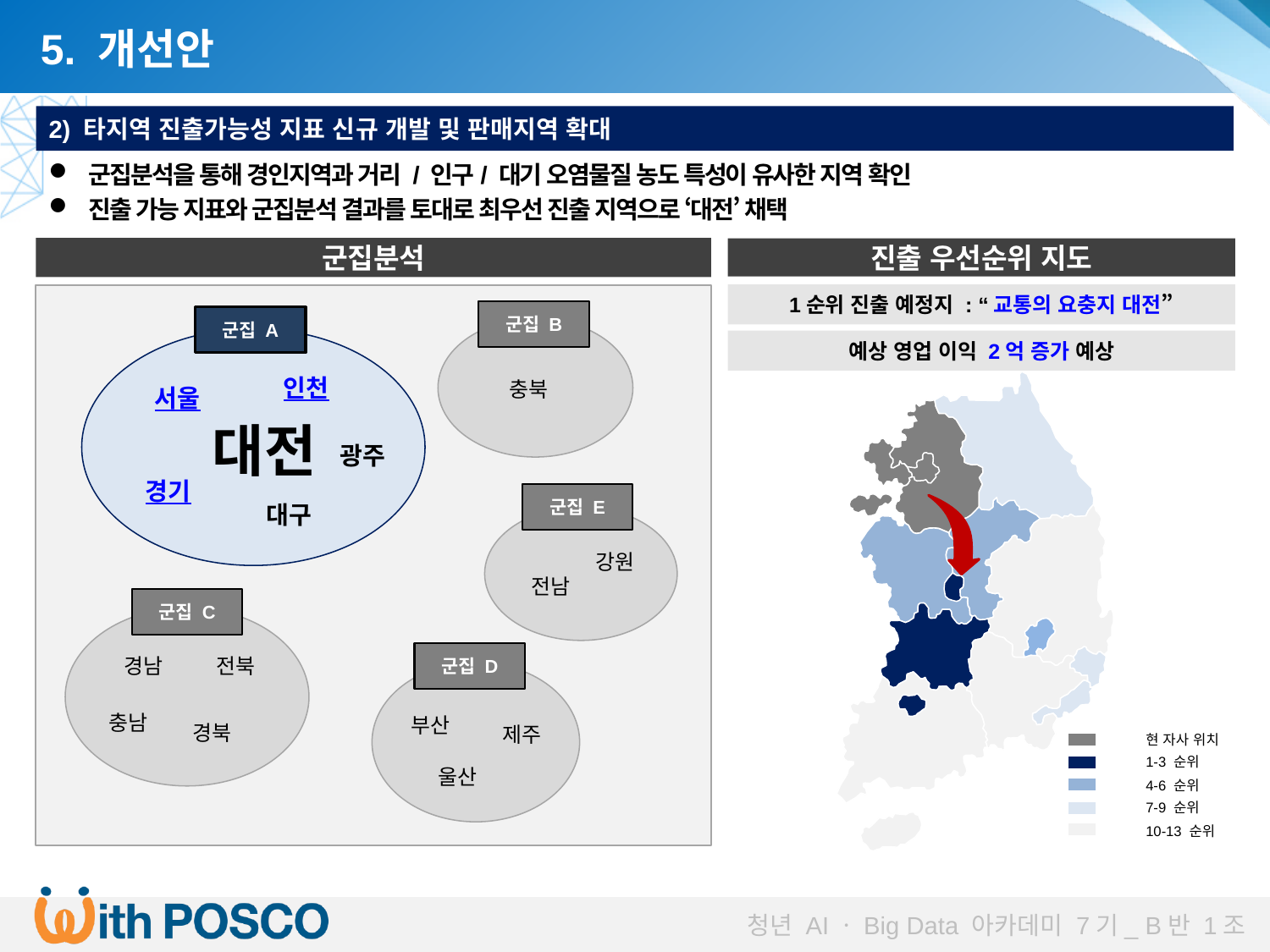

5. 개선안
2) 타지역 진출가능성 지표 신규 개발 및 판매지역 확대
군집분석을 통해 경인지역과 거리 / 인구/ 대기 오염물질 농도 특성이 유사한 지역 확인
진출 가능 지표와 군집분석 결과를 토대로 최우선 진출 지역으로 ‘대전’ 채택
군집분석
진출 우선순위 지도
1순위 진출 예정지 : “교통의 요충지 대전”

군집 B
군집 A

예상 영업 이익 2억 증가 예상
인천
충북

서울
대전
광주
경기
군집 E
대구

강원
전남
군집 C

군집 D
경남
전북

충남
부산
경북
제주
현 자사 위치

1-3 순위

울산
4-6 순위

7-9 순위

10-13 순위